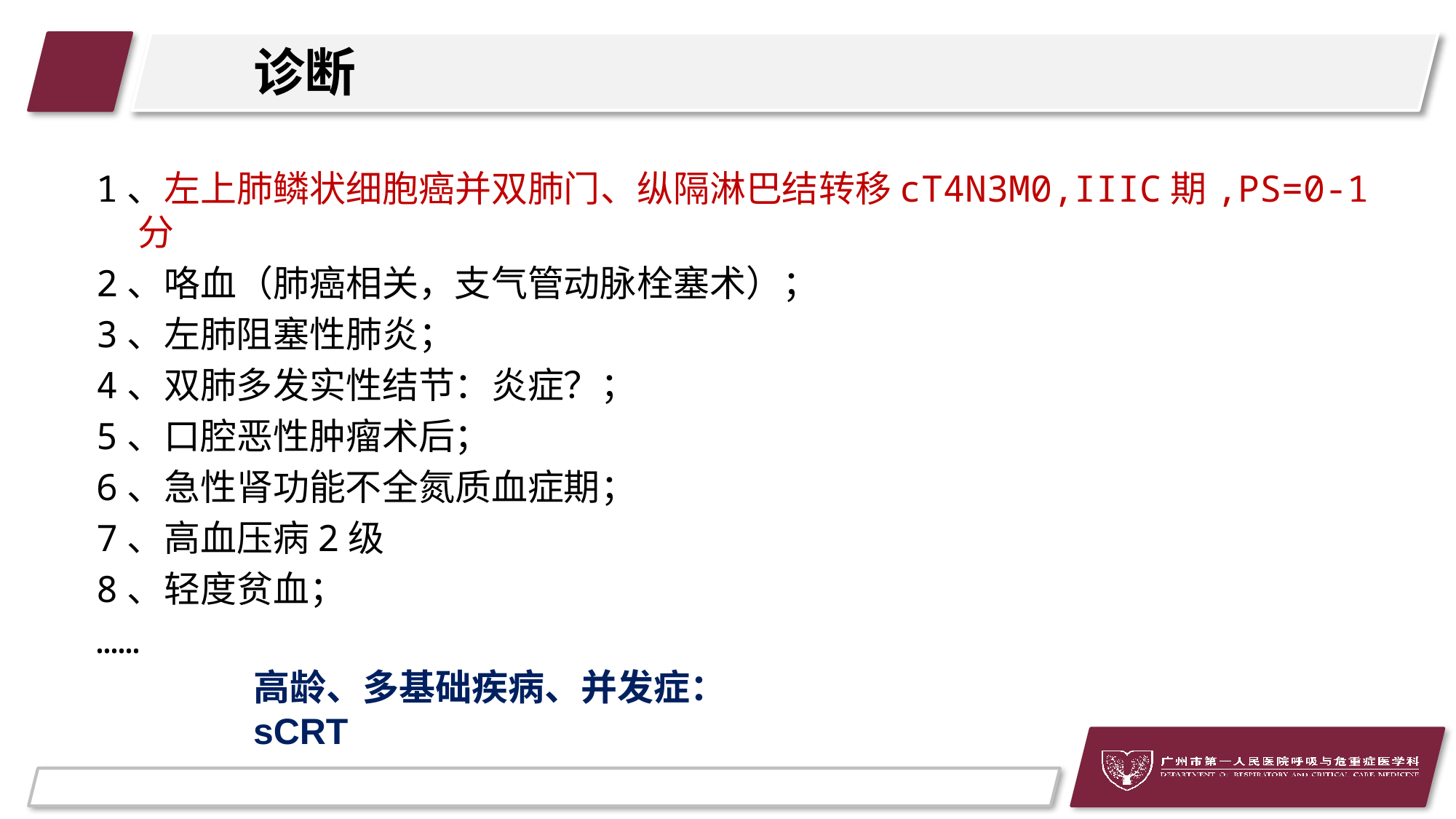

# 诊断
1、左上肺鳞状细胞癌并双肺门、纵隔淋巴结转移cT4N3M0,IIIC期,PS=0-1分
2、咯血（肺癌相关，支气管动脉栓塞术）；
3、左肺阻塞性肺炎；
4、双肺多发实性结节：炎症？；
5、口腔恶性肿瘤术后；
6、急性肾功能不全氮质血症期；
7、高血压病2级
8、轻度贫血；
……
高龄、多基础疾病、并发症：sCRT